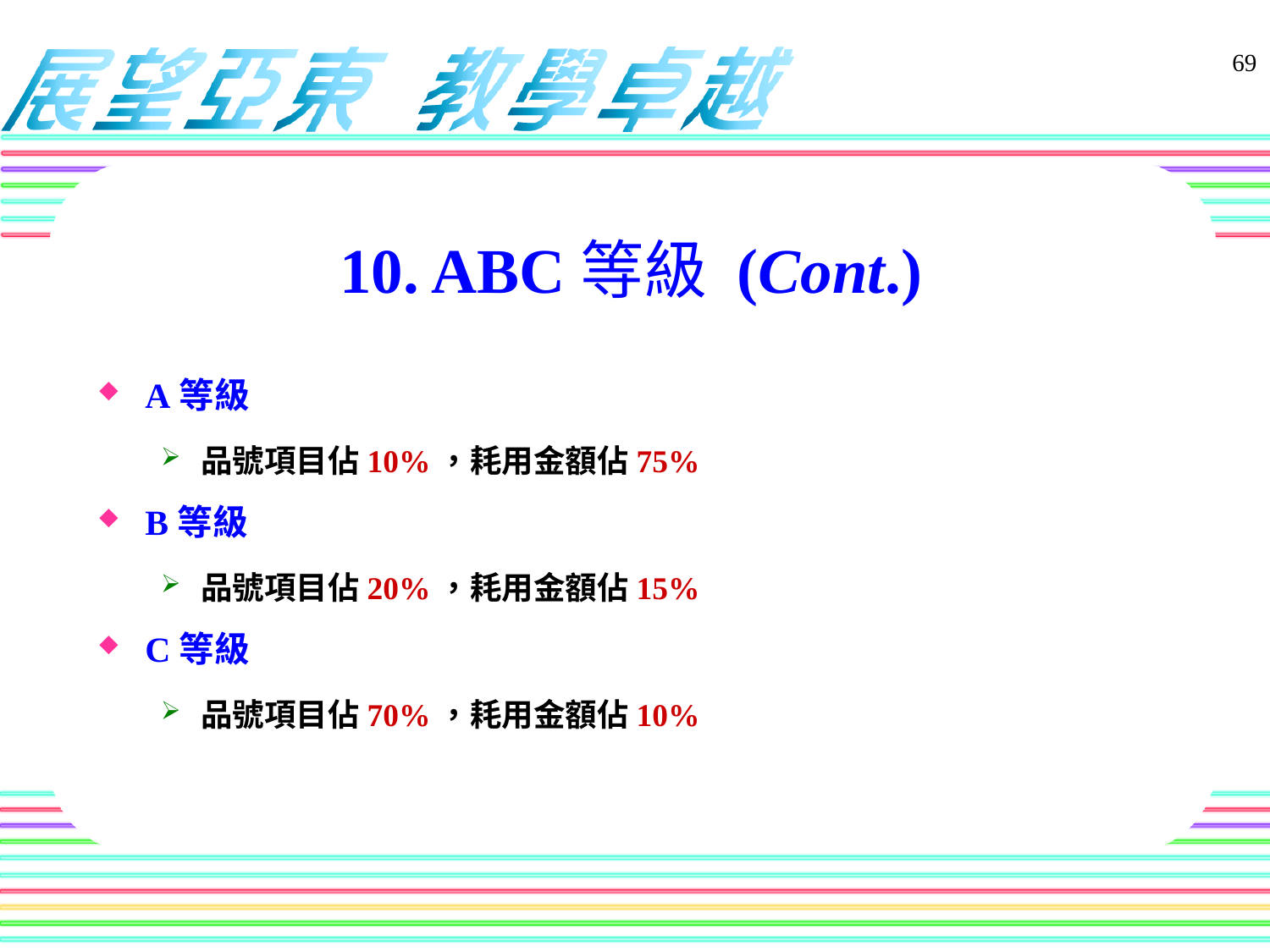

10. ABC等級 (Cont.)
69
A等級
品號項目佔10%，耗用金額佔75%
B等級
品號項目佔20%，耗用金額佔15%
C等級
品號項目佔70%，耗用金額佔10%